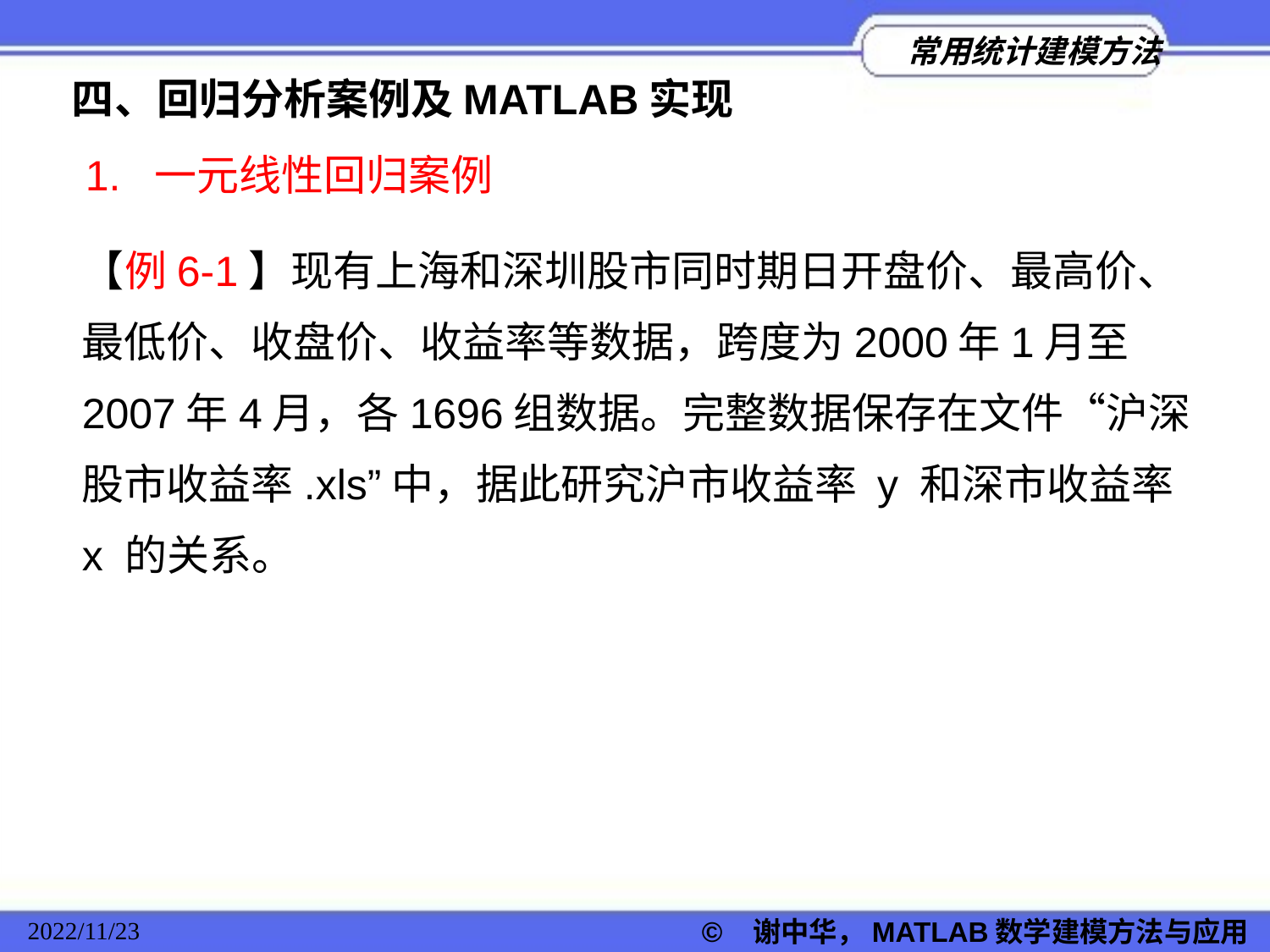

四、回归分析案例及MATLAB实现
1.  一元线性回归案例
【例6-1】现有上海和深圳股市同时期日开盘价、最高价、最低价、收盘价、收益率等数据，跨度为2000年1月至2007年4月，各1696组数据。完整数据保存在文件“沪深股市收益率.xls”中，据此研究沪市收益率 y 和深市收益率  x 的关系。
©   谢中华，MATLAB数学建模方法与应用
2022/11/23